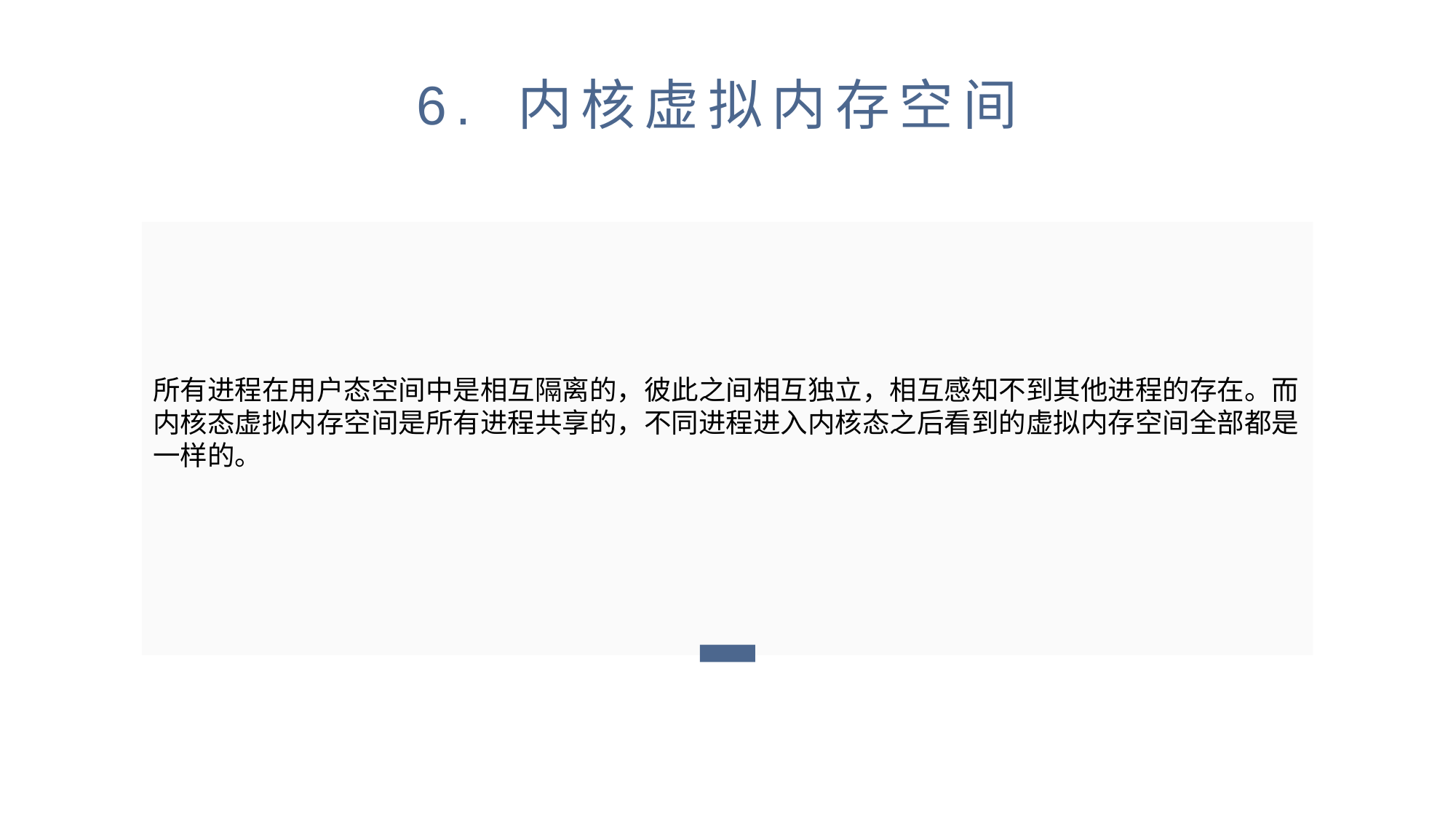

6. 内核虚拟内存空间
所有进程在用户态空间中是相互隔离的，彼此之间相互独立，相互感知不到其他进程的存在。而内核态虚拟内存空间是所有进程共享的，不同进程进入内核态之后看到的虚拟内存空间全部都是一样的。